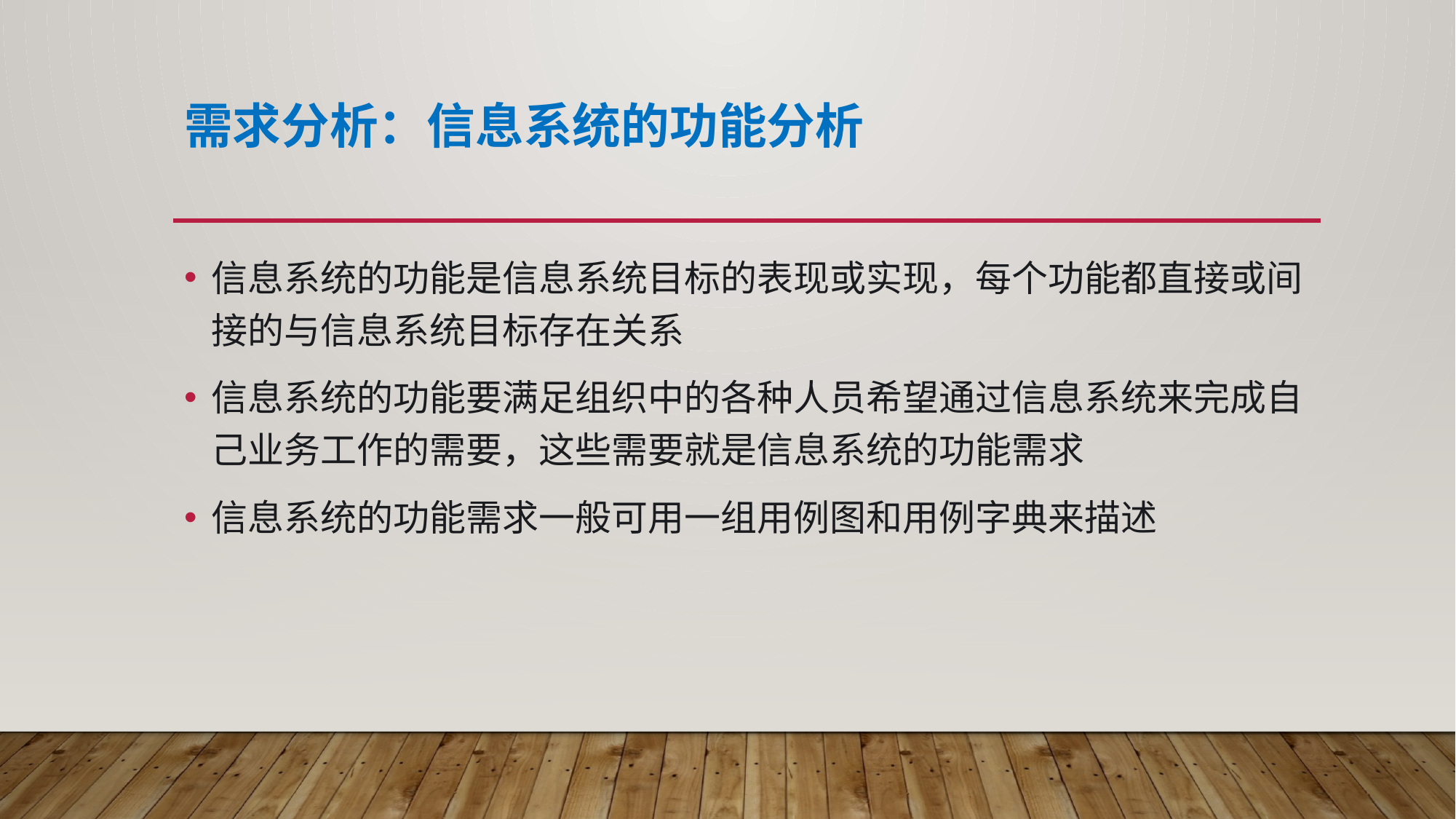

# 需求分析：信息系统的功能分析
信息系统的功能是信息系统目标的表现或实现，每个功能都直接或间接的与信息系统目标存在关系
信息系统的功能要满足组织中的各种人员希望通过信息系统来完成自己业务工作的需要，这些需要就是信息系统的功能需求
信息系统的功能需求一般可用一组用例图和用例字典来描述